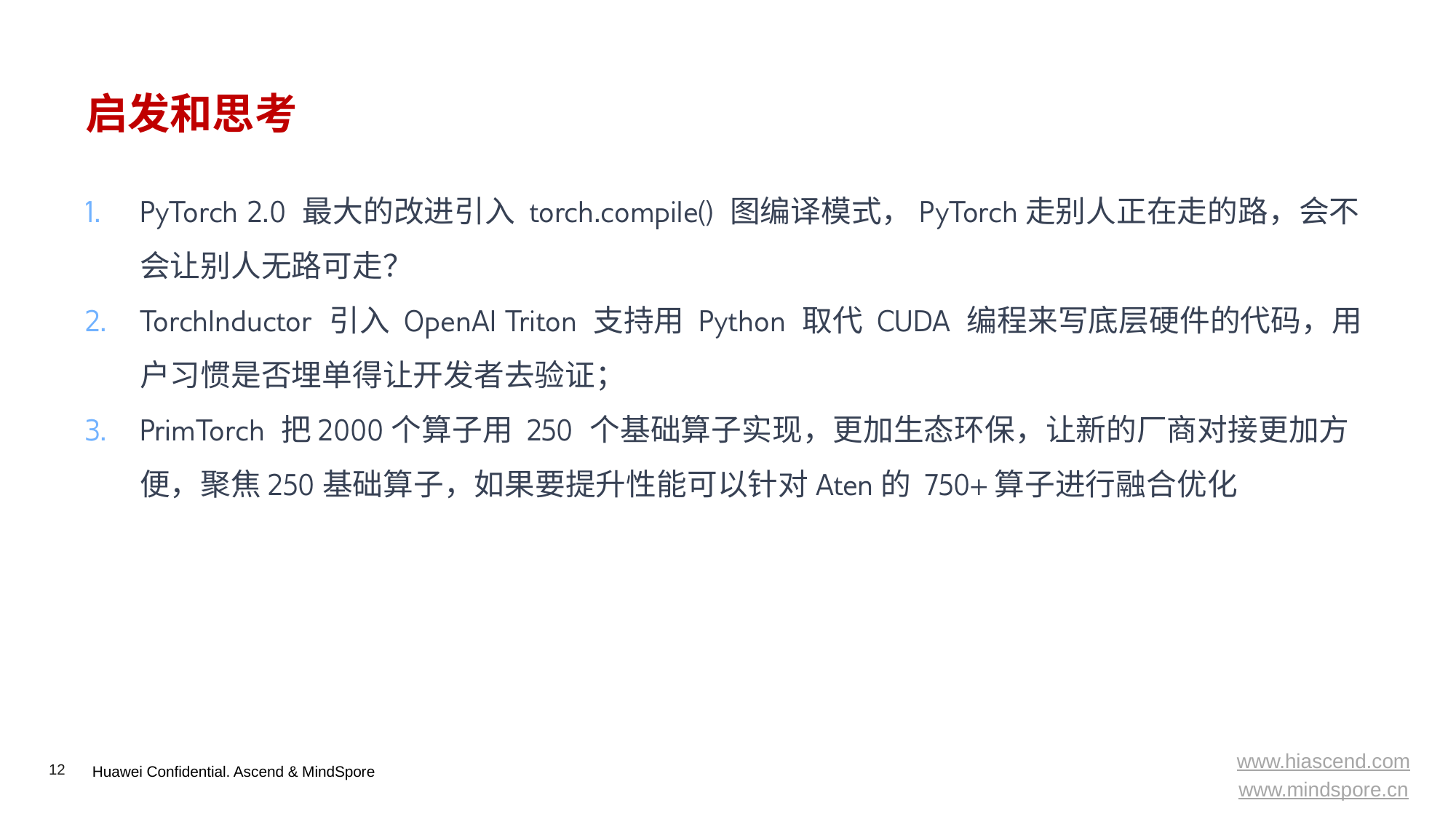

# 启发和思考
PyTorch 2.0 最大的改进引入 torch.compile() 图编译模式，PyTorch走别人正在走的路，会不会让别人无路可走？
TorchInductor 引入 OpenAI Triton 支持用 Python 取代 CUDA 编程来写底层硬件的代码，用户习惯是否埋单得让开发者去验证；
PrimTorch 把2000个算子用 250 个基础算子实现，更加生态环保，让新的厂商对接更加方便，聚焦250基础算子，如果要提升性能可以针对Aten的 750+算子进行融合优化